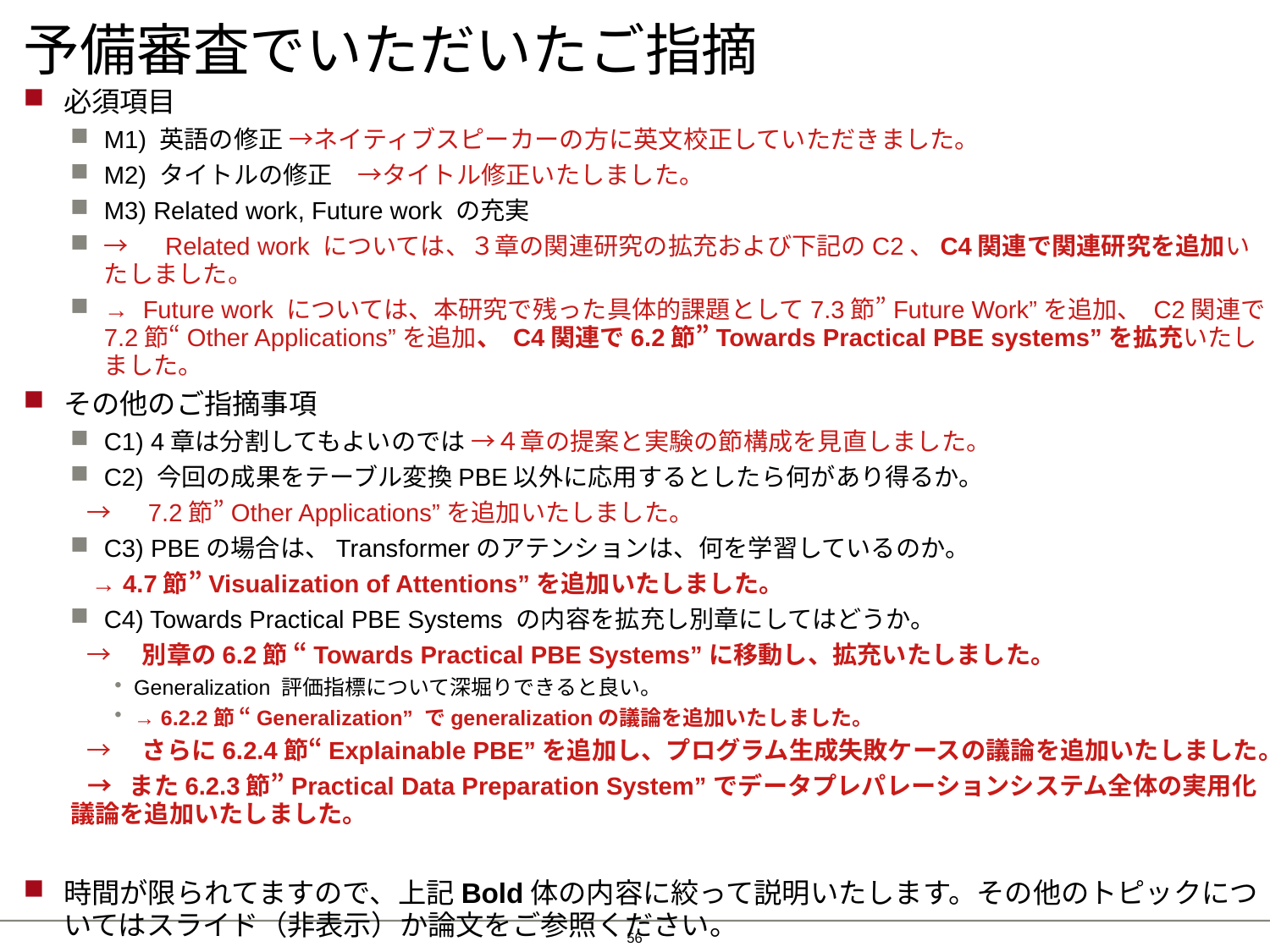

# 予備審査でいただいたご指摘
必須項目
M1) 英語の修正 →ネイティブスピーカーの方に英文校正していただきました。
M2) タイトルの修正　→タイトル修正いたしました。
M3) Related work, Future work の充実
→　Related work については、３章の関連研究の拡充および下記のC2、C4関連で関連研究を追加いたしました。
→  Future work については、本研究で残った具体的課題として7.3節”Future Work”を追加、 C2関連で7.2節“Other Applications”を追加、 C4関連で6.2節”Towards Practical PBE systems”を拡充いたしました。
その他のご指摘事項
C1) 4章は分割してもよいのでは →４章の提案と実験の節構成を見直しました。
C2) 今回の成果をテーブル変換PBE以外に応用するとしたら何があり得るか。
   →　7.2節”Other Applications”を追加いたしました。
C3) PBEの場合は、Transformerのアテンションは、何を学習しているのか。
   → 4.7節”Visualization of Attentions”を追加いたしました。
C4) Towards Practical PBE Systems の内容を拡充し別章にしてはどうか。
   →　別章の6.2節 “Towards Practical PBE Systems”に移動し、拡充いたしました。
Generalization 評価指標について深堀りできると良い。
→ 6.2.2節 “Generalization” でgeneralizationの議論を追加いたしました。
   →　さらに6.2.4節“Explainable PBE”を追加し、プログラム生成失敗ケースの議論を追加いたしました。
   →  また6.2.3節”Practical Data Preparation System”でデータプレパレーションシステム全体の実用化議論を追加いたしました。

時間が限られてますので、上記Bold体の内容に絞って説明いたします。その他のトピックについてはスライド（非表示）か論文をご参照ください。
56